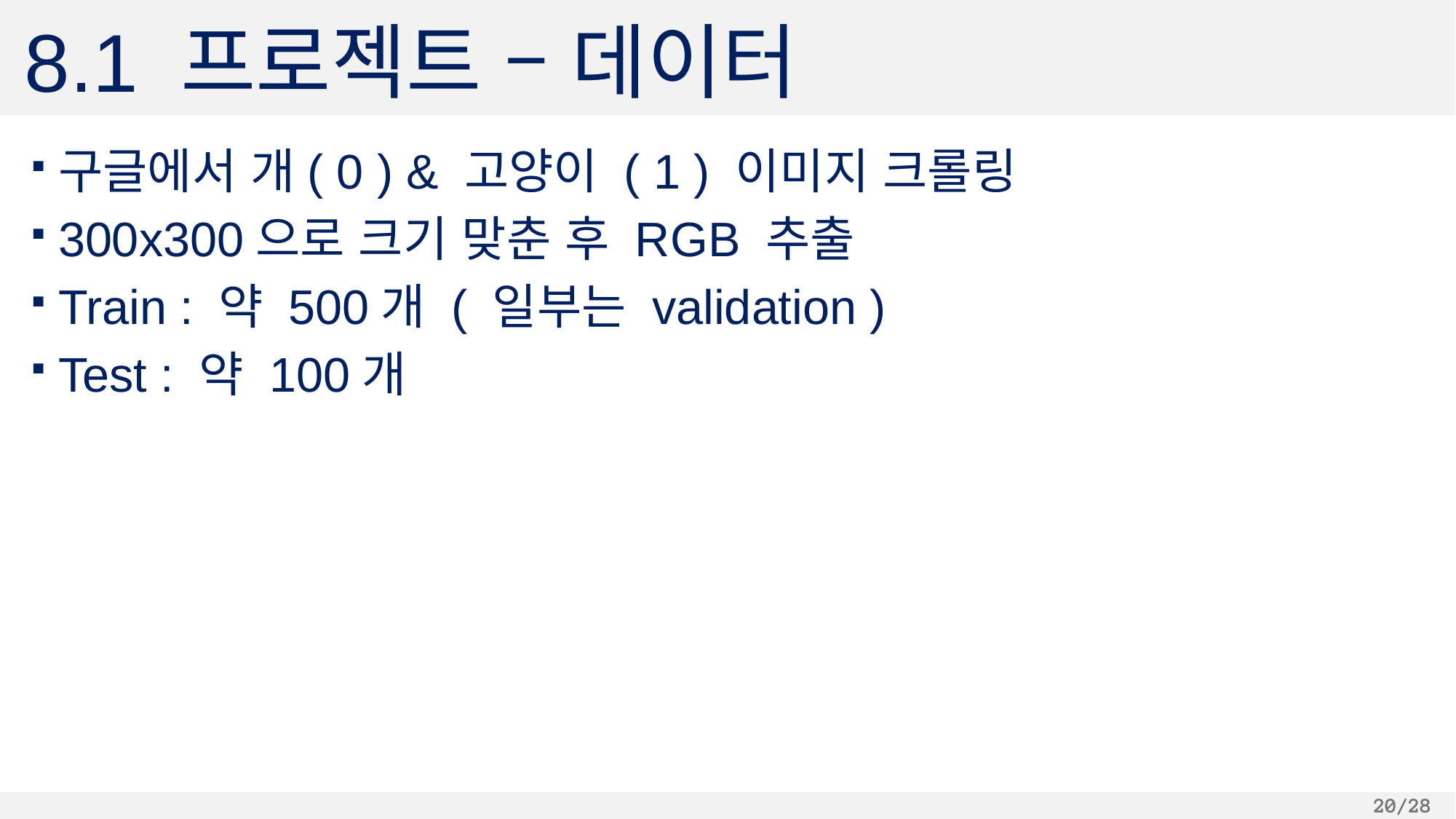

# 8.1 프로젝트 – 데이터
구글에서 개( 0 ) & 고양이 ( 1 ) 이미지 크롤링
300x300으로 크기 맞춘 후 RGB 추출
Train : 약 500개 ( 일부는 validation )
Test : 약 100개